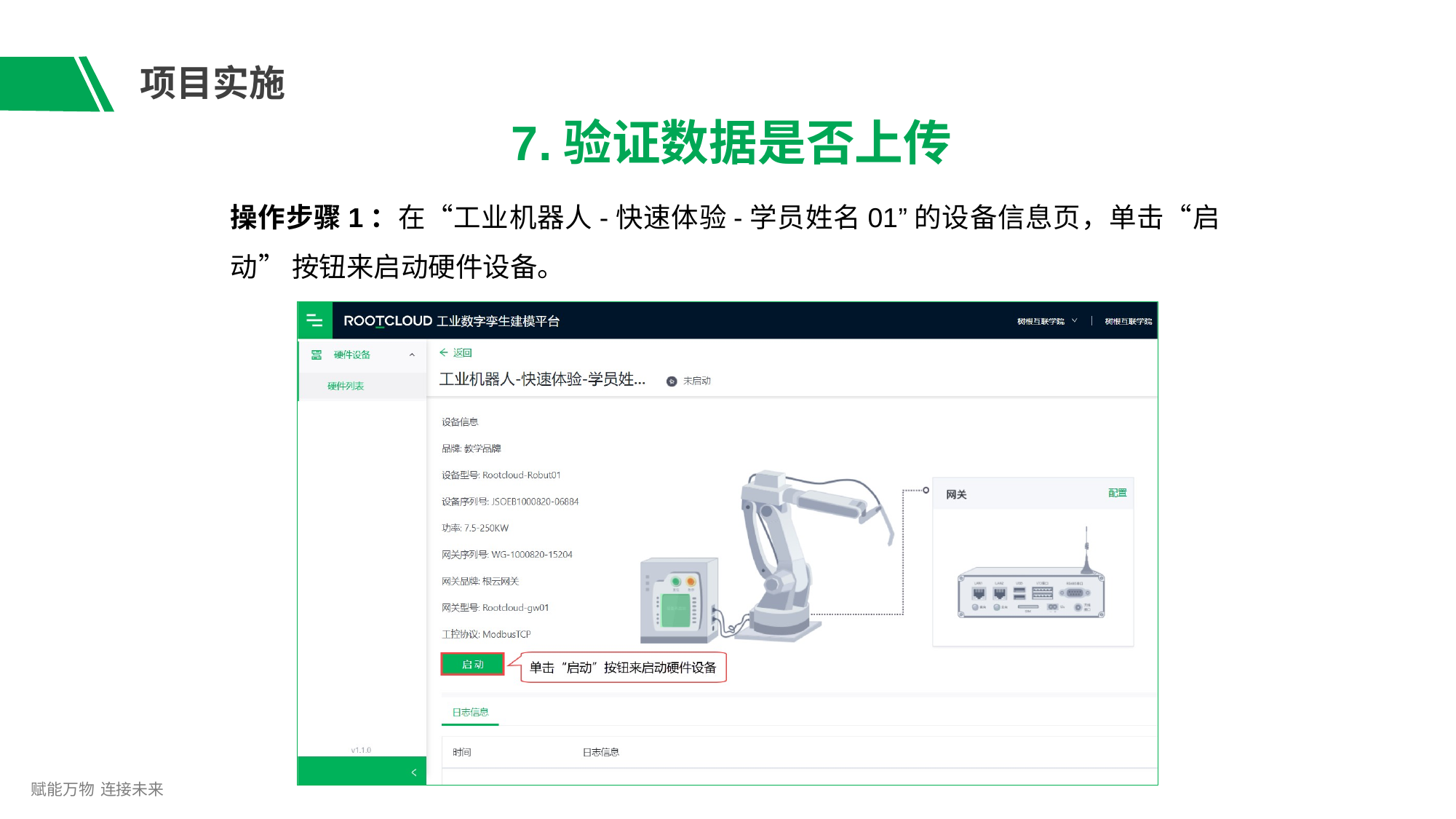

# 项目实施
7.验证数据是否上传
操作步骤1：在“工业机器人-快速体验-学员姓名01”的设备信息页，单击“启动” 按钮来启动硬件设备。

赋能万物 连接未来